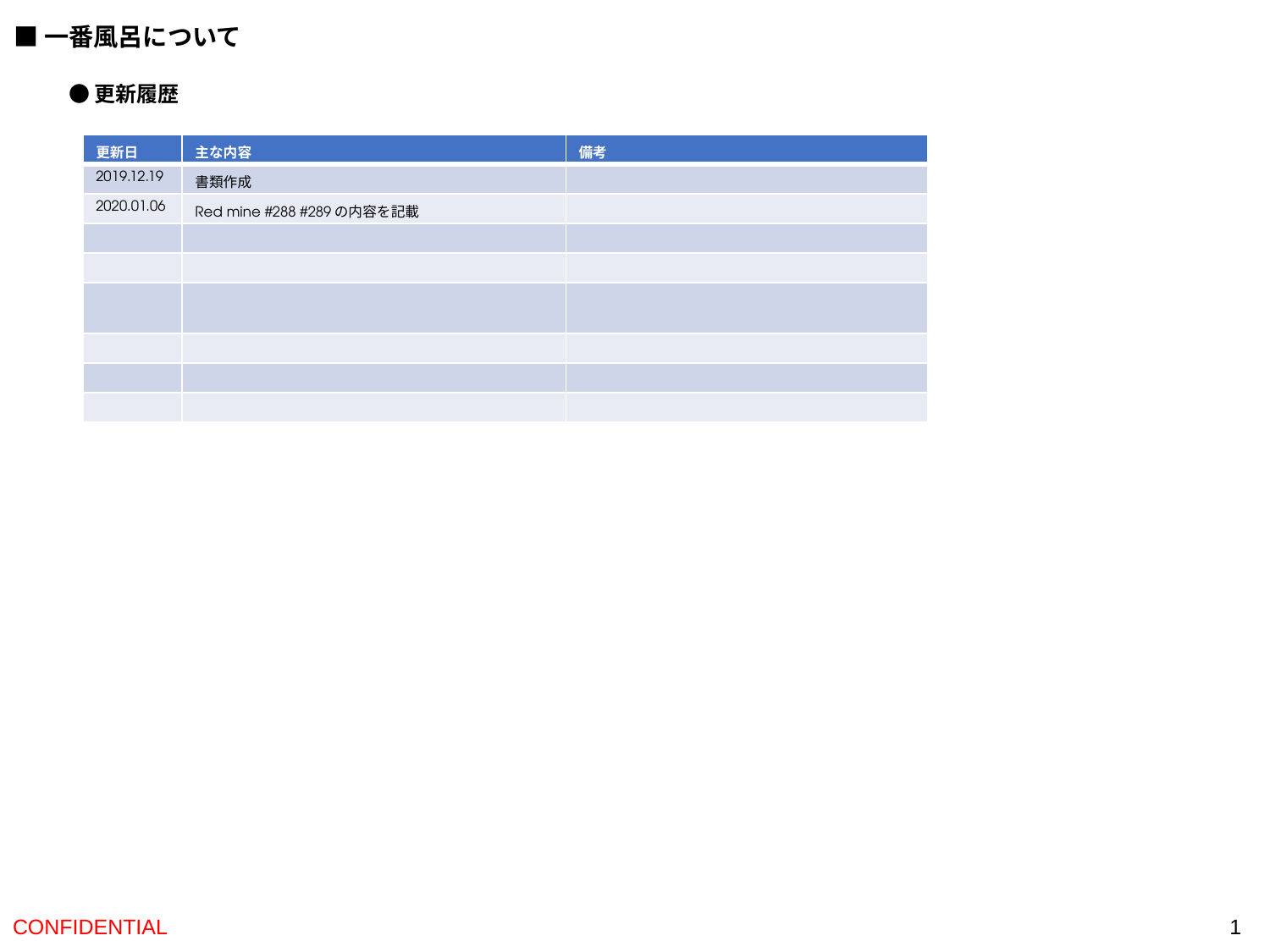

■一番風呂について
●更新履歴
| 更新日 | 主な内容 | 備考 |
| --- | --- | --- |
| 2019.12.19 | 書類作成 |  |
| 2020.01.06 | Red mine #288 #289の内容を記載 |  |
|  |  |  |
|  |  |  |
|  |  |  |
|  |  |  |
|  |  |  |
|  |  |  |
1
CONFIDENTIAL